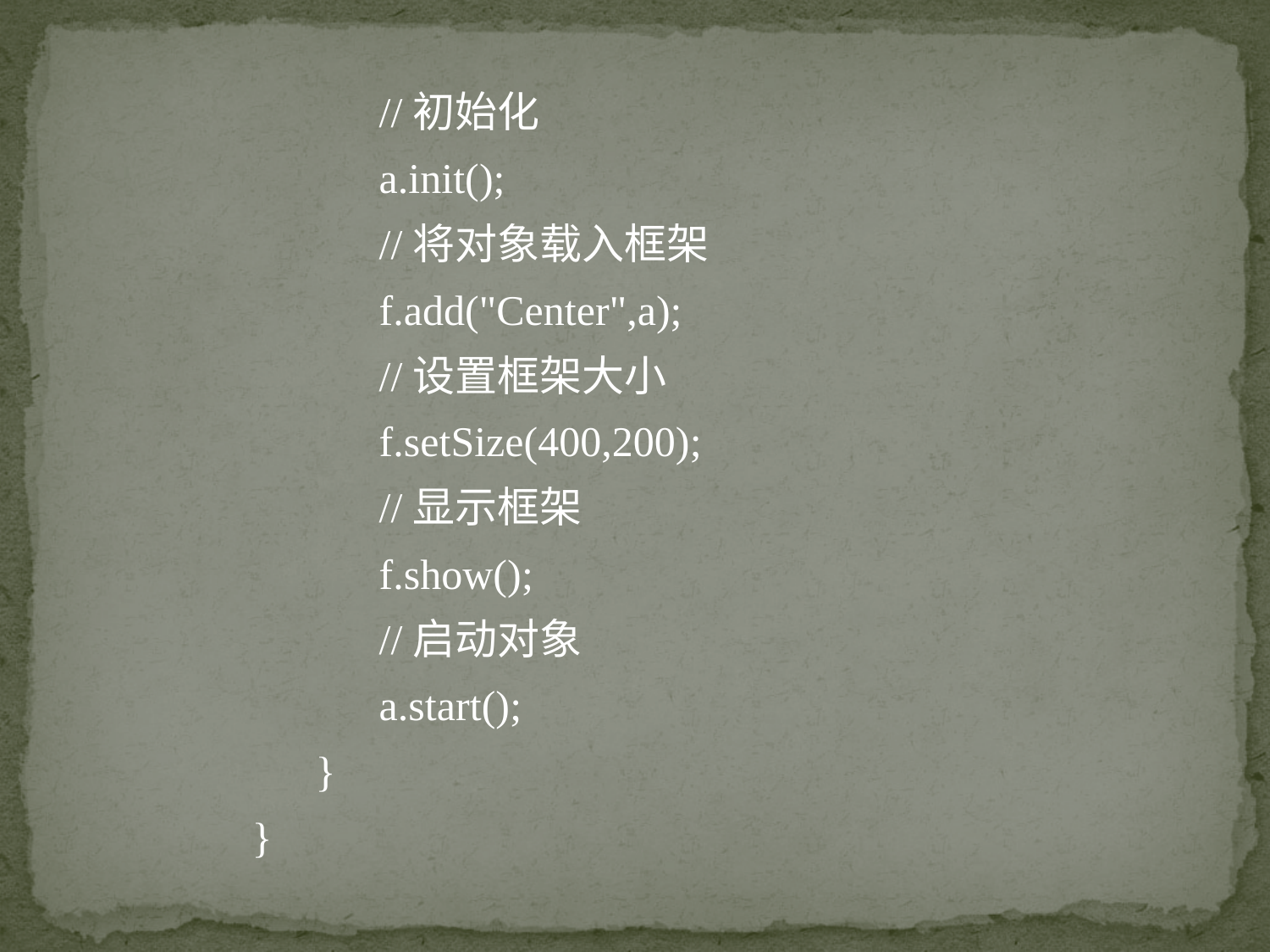

//初始化
	a.init();
	//将对象载入框架
	f.add("Center",a);
	//设置框架大小
	f.setSize(400,200);
	//显示框架
	f.show();
	//启动对象
	a.start();
      }
}